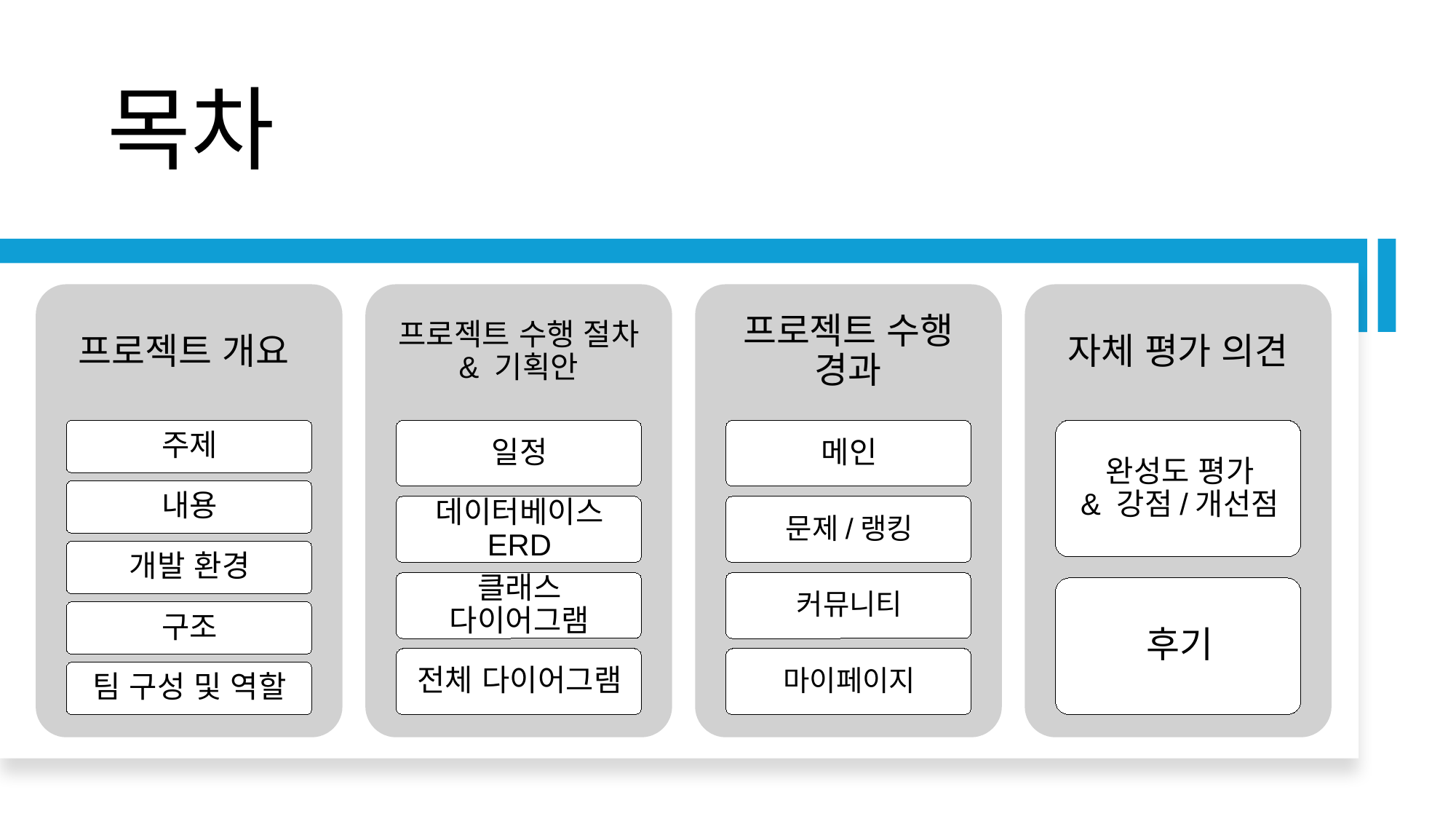

# 목차

프로젝트 개요
주제
내용
개발 환경
구조
팀 구성 및 역할
프로젝트 수행 절차
& 기획안
일정
데이터베이스 ERD
클래스 다이어그램
전체 다이어그램
프로젝트 수행 경과
메인
문제/랭킹
커뮤니티
마이페이지
자체 평가 의견
완성도 평가
& 강점/개선점
후기